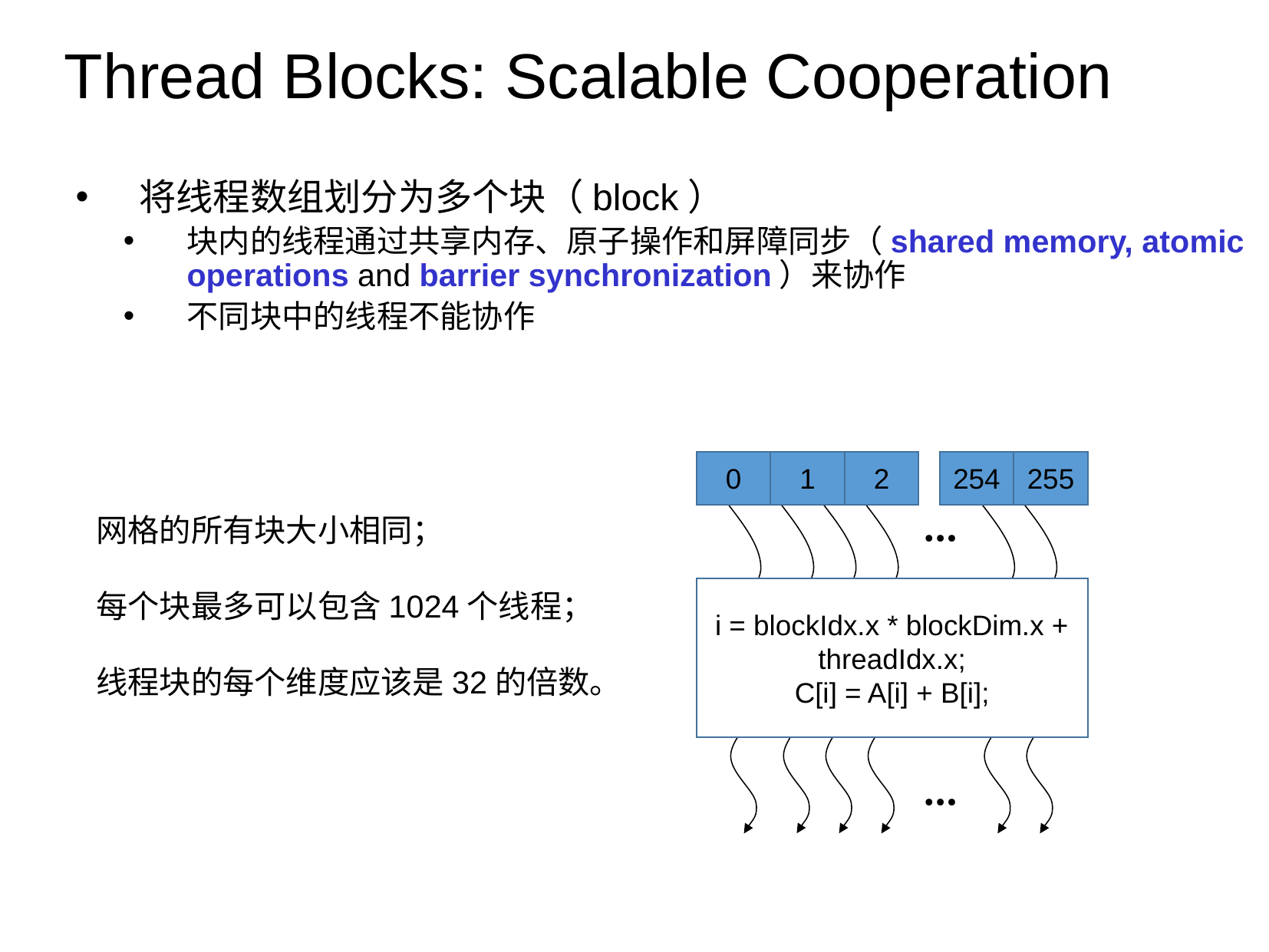

# Thread Blocks: Scalable Cooperation

将线程数组划分为多个块（block）
块内的线程通过共享内存、原子操作和屏障同步（shared memory, atomic operations and barrier synchronization）来协作
不同块中的线程不能协作
0
1
2
254
255
…

i = blockIdx.x * blockDim.x + threadIdx.x;
C[i] = A[i] + B[i];
…
网格的所有块大小相同；

每个块最多可以包含1024个线程；

线程块的每个维度应该是32的倍数。